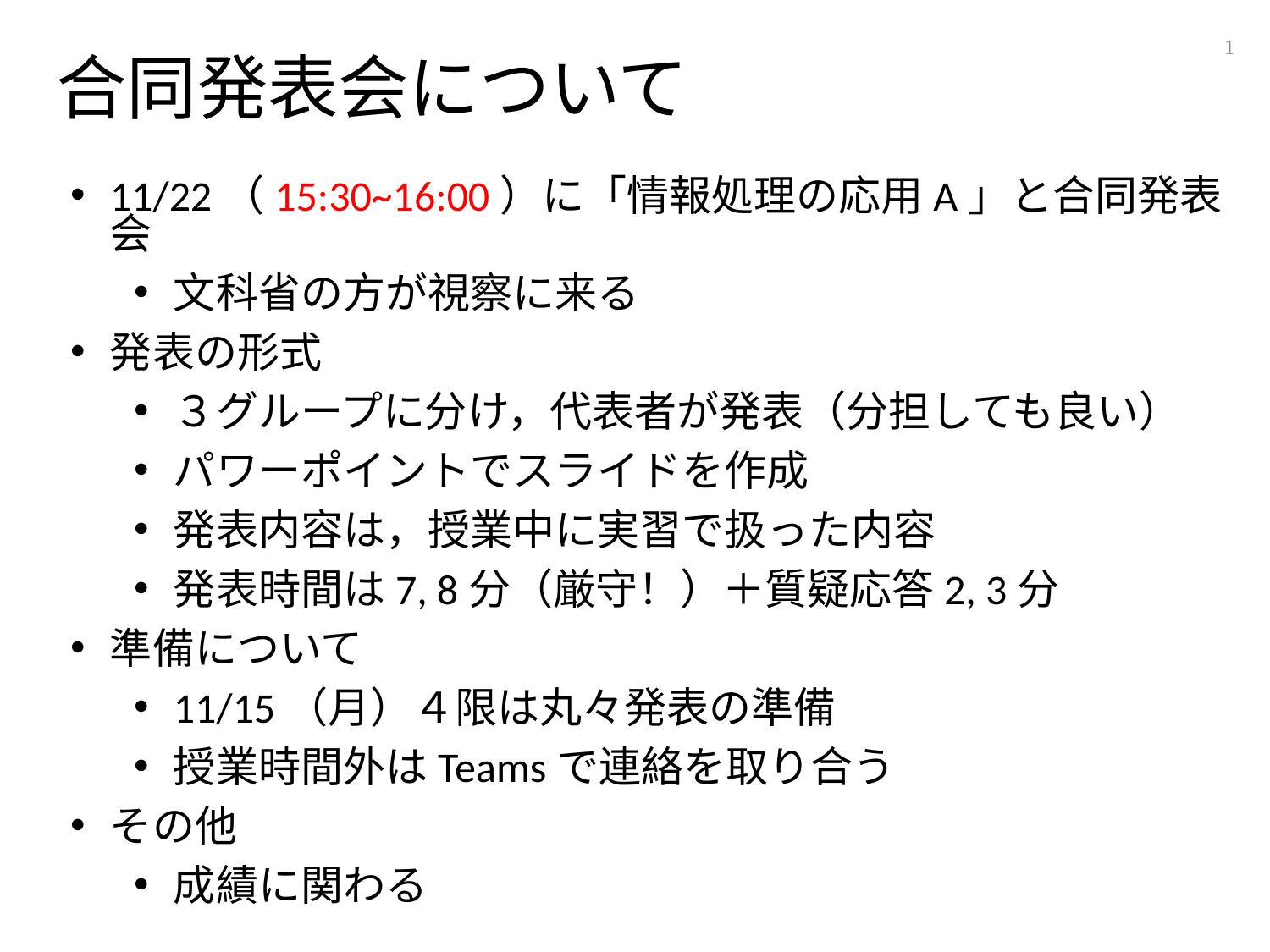

1
# 合同発表会について
11/22（15:30~16:00）に「情報処理の応用A」と合同発表会
文科省の方が視察に来る
発表の形式
３グループに分け，代表者が発表（分担しても良い）
パワーポイントでスライドを作成
発表内容は，授業中に実習で扱った内容
発表時間は7, 8分（厳守！）＋質疑応答2, 3分
準備について
11/15（月）４限は丸々発表の準備
授業時間外はTeamsで連絡を取り合う
その他
成績に関わる